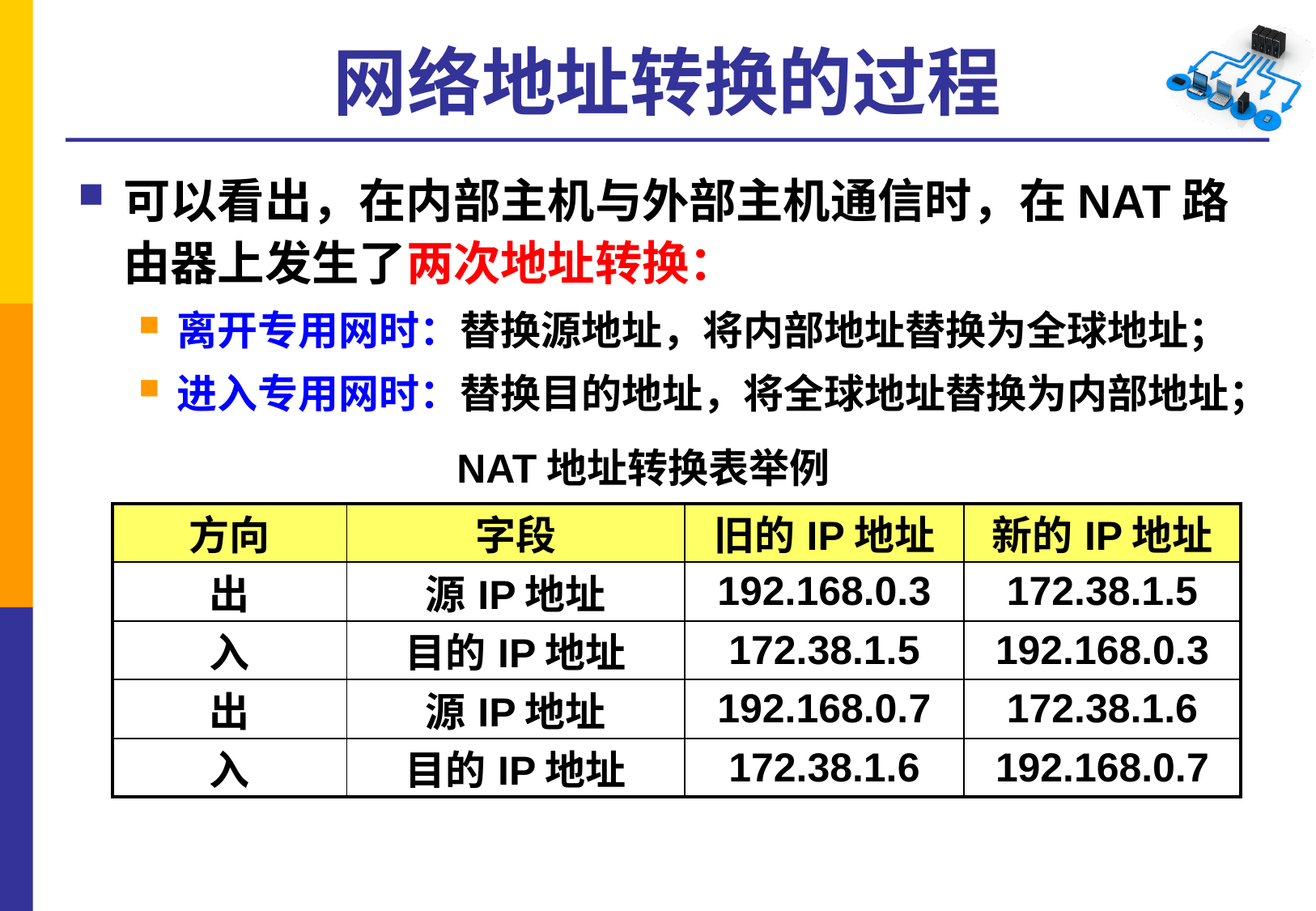

# 网络地址转换的过程
可以看出，在内部主机与外部主机通信时，在NAT路由器上发生了两次地址转换：
离开专用网时：替换源地址，将内部地址替换为全球地址；
进入专用网时：替换目的地址，将全球地址替换为内部地址；
NAT地址转换表举例
| 方向 | 字段 | 旧的IP地址 | 新的IP地址 |
| --- | --- | --- | --- |
| 出 | 源IP地址 | 192.168.0.3 | 172.38.1.5 |
| 入 | 目的IP地址 | 172.38.1.5 | 192.168.0.3 |
| 出 | 源IP地址 | 192.168.0.7 | 172.38.1.6 |
| 入 | 目的IP地址 | 172.38.1.6 | 192.168.0.7 |